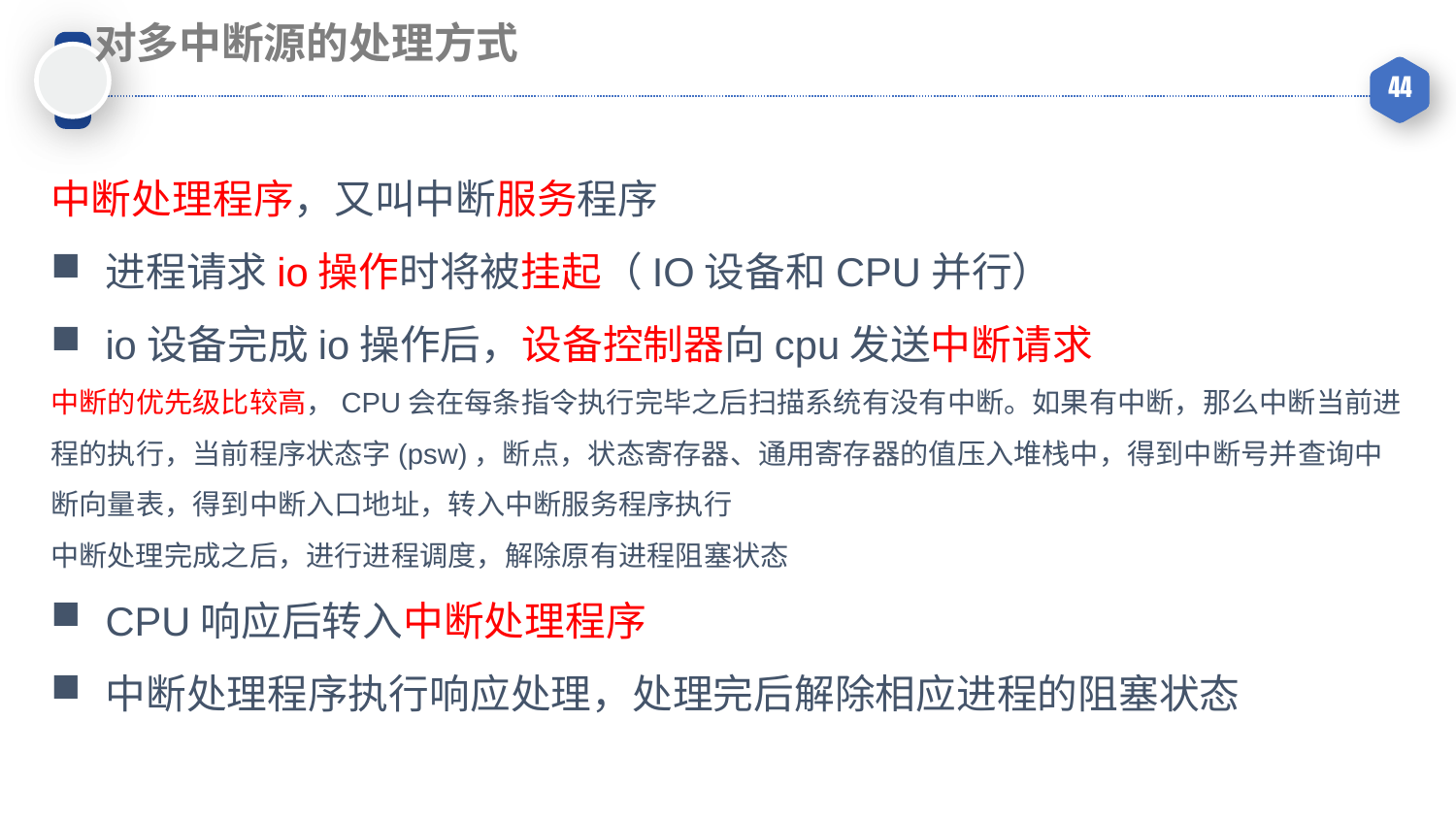

对多中断源的处理方式
中断处理程序，又叫中断服务程序
进程请求io操作时将被挂起（IO设备和CPU并行）
io设备完成io操作后，设备控制器向cpu发送中断请求
中断的优先级比较高，CPU会在每条指令执行完毕之后扫描系统有没有中断。如果有中断，那么中断当前进程的执行，当前程序状态字(psw)，断点，状态寄存器、通用寄存器的值压入堆栈中，得到中断号并查询中断向量表，得到中断入口地址，转入中断服务程序执行
中断处理完成之后，进行进程调度，解除原有进程阻塞状态
CPU响应后转入中断处理程序
中断处理程序执行响应处理，处理完后解除相应进程的阻塞状态